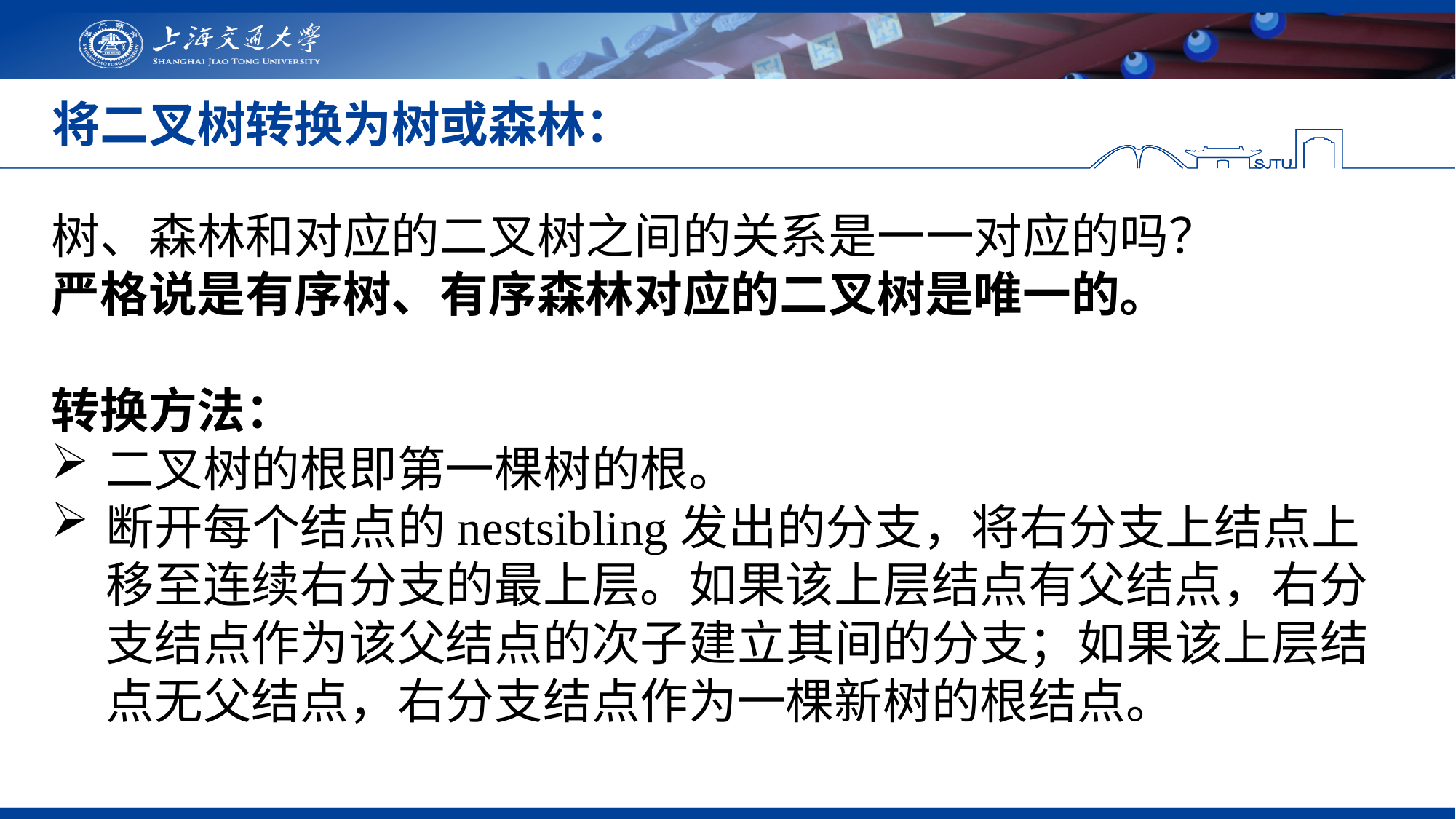

# 将二叉树转换为树或森林：
树、森林和对应的二叉树之间的关系是一一对应的吗？
严格说是有序树、有序森林对应的二叉树是唯一的。

转换方法：
二叉树的根即第一棵树的根。
断开每个结点的nestsibling发出的分支，将右分支上结点上移至连续右分支的最上层。如果该上层结点有父结点，右分支结点作为该父结点的次子建立其间的分支；如果该上层结点无父结点，右分支结点作为一棵新树的根结点。